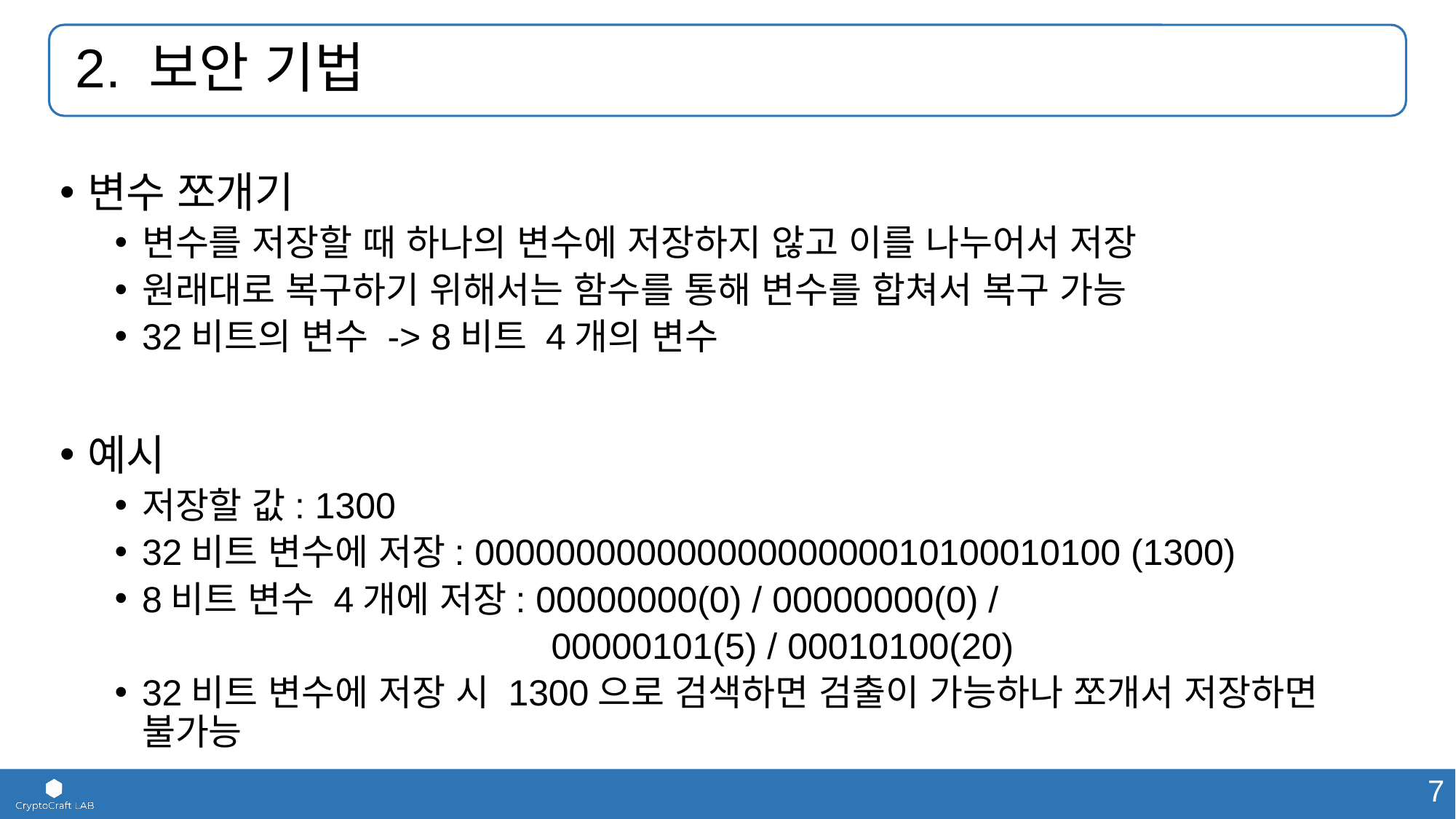

# 2. 보안 기법
변수 쪼개기
변수를 저장할 때 하나의 변수에 저장하지 않고 이를 나누어서 저장
원래대로 복구하기 위해서는 함수를 통해 변수를 합쳐서 복구 가능
32비트의 변수 -> 8비트 4개의 변수

예시
저장할 값: 1300
32비트 변수에 저장: 00000000000000000000010100010100 (1300)
8비트 변수 4개에 저장: 00000000(0) / 00000000(0) /
				00000101(5) / 00010100(20)
32비트 변수에 저장 시 1300으로 검색하면 검출이 가능하나 쪼개서 저장하면 불가능